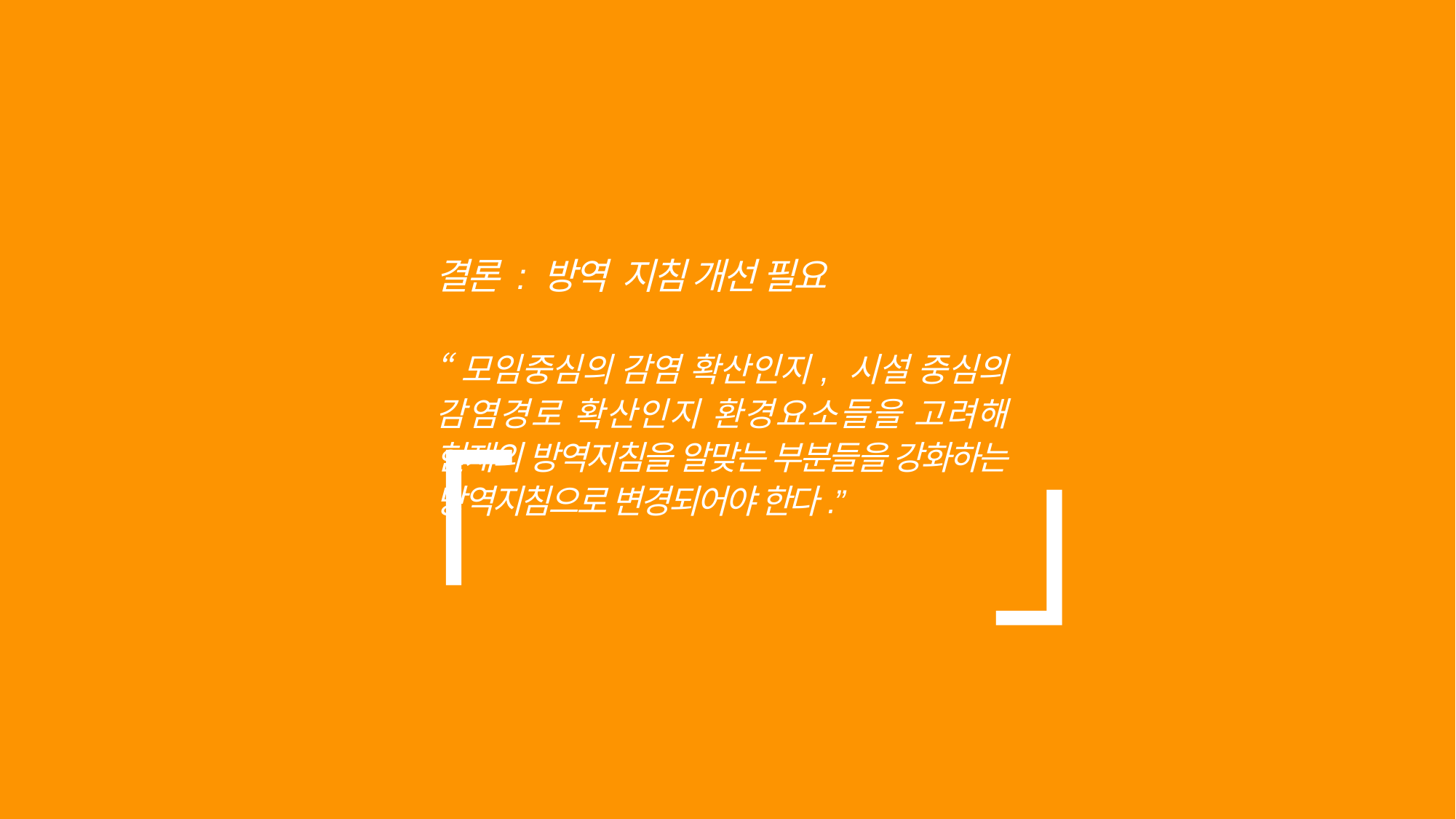

「
」
결론 : 방역  지침 개선 필요

“모임중심의 감염 확산인지, 시설 중심의 감염경로 확산인지 환경요소들을 고려해 현재의 방역지침을 알맞는 부분들을 강화하는 방역지침으로 변경되어야 한다.”